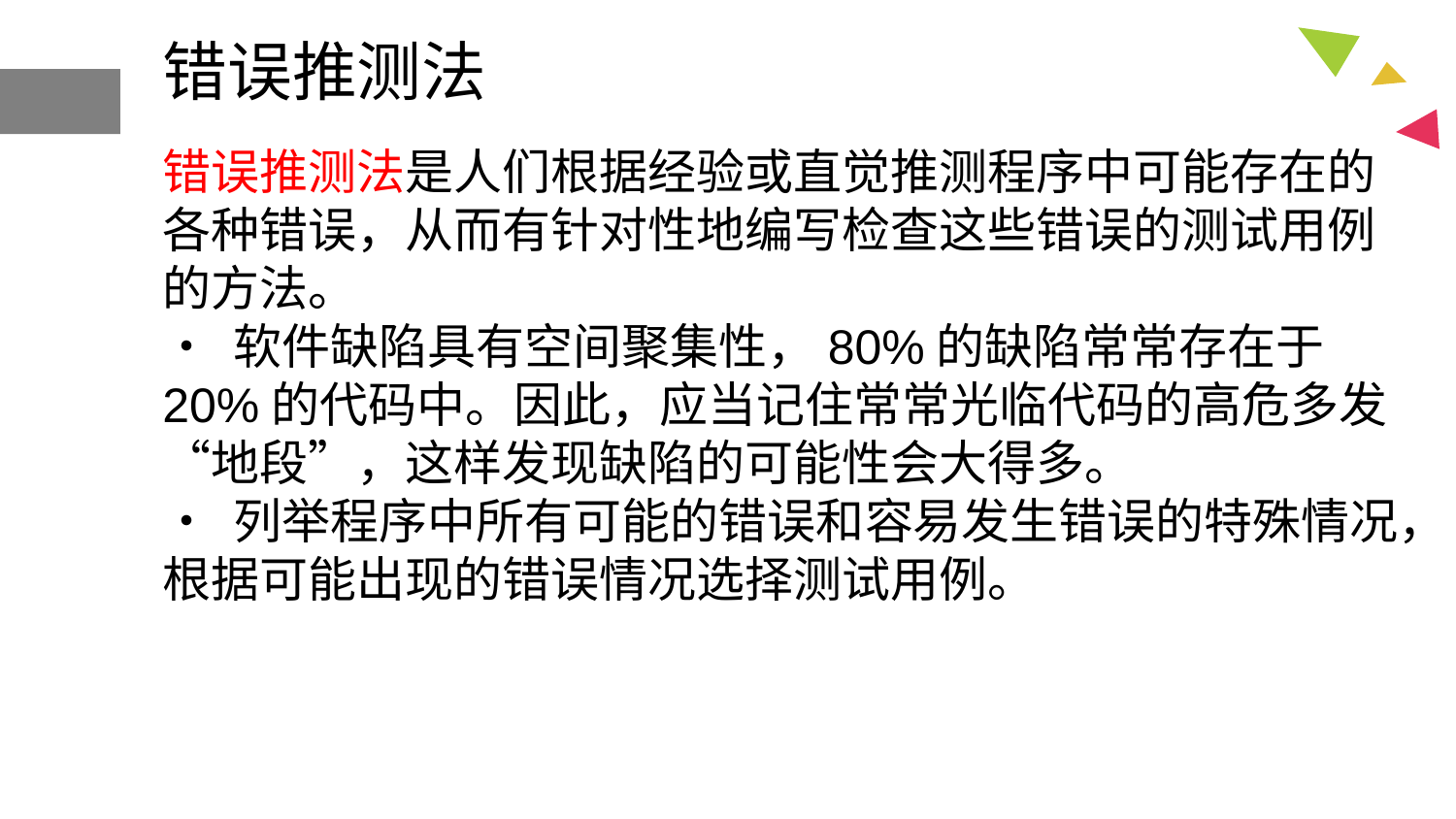

错误推测法

错误推测法是人们根据经验或直觉推测程序中可能存在的各种错误，从而有针对性地编写检查这些错误的测试用例的方法。
• 软件缺陷具有空间聚集性，80%的缺陷常常存在于20%的代码中。因此，应当记住常常光临代码的高危多发“地段”，这样发现缺陷的可能性会大得多。
• 列举程序中所有可能的错误和容易发生错误的特殊情况，根据可能出现的错误情况选择测试用例。